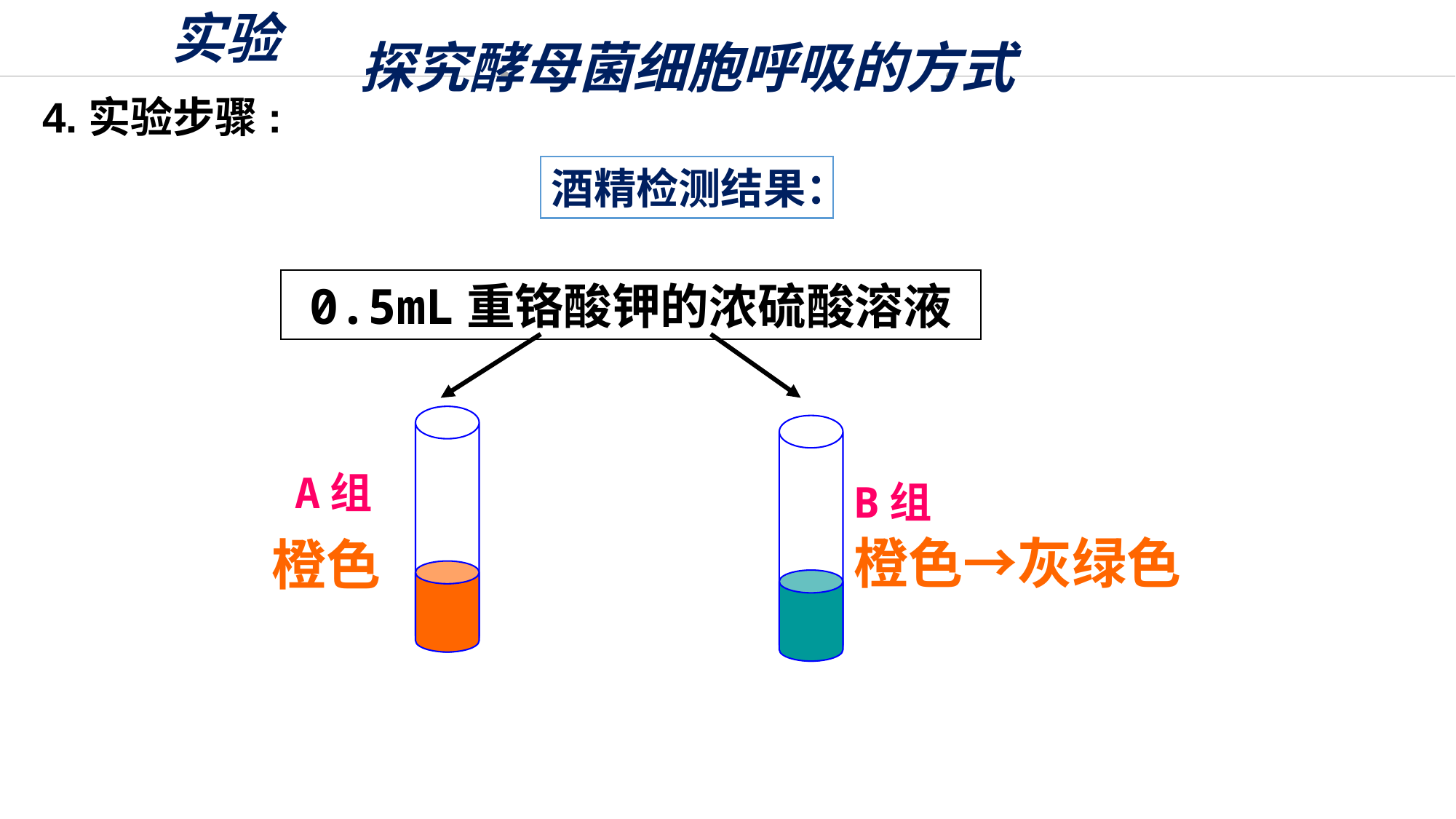

实验
探究酵母菌细胞呼吸的方式
4.实验步骤:
酒精检测结果：
0.5mL重铬酸钾的浓硫酸溶液

A组
B组
橙色→灰绿色
橙色